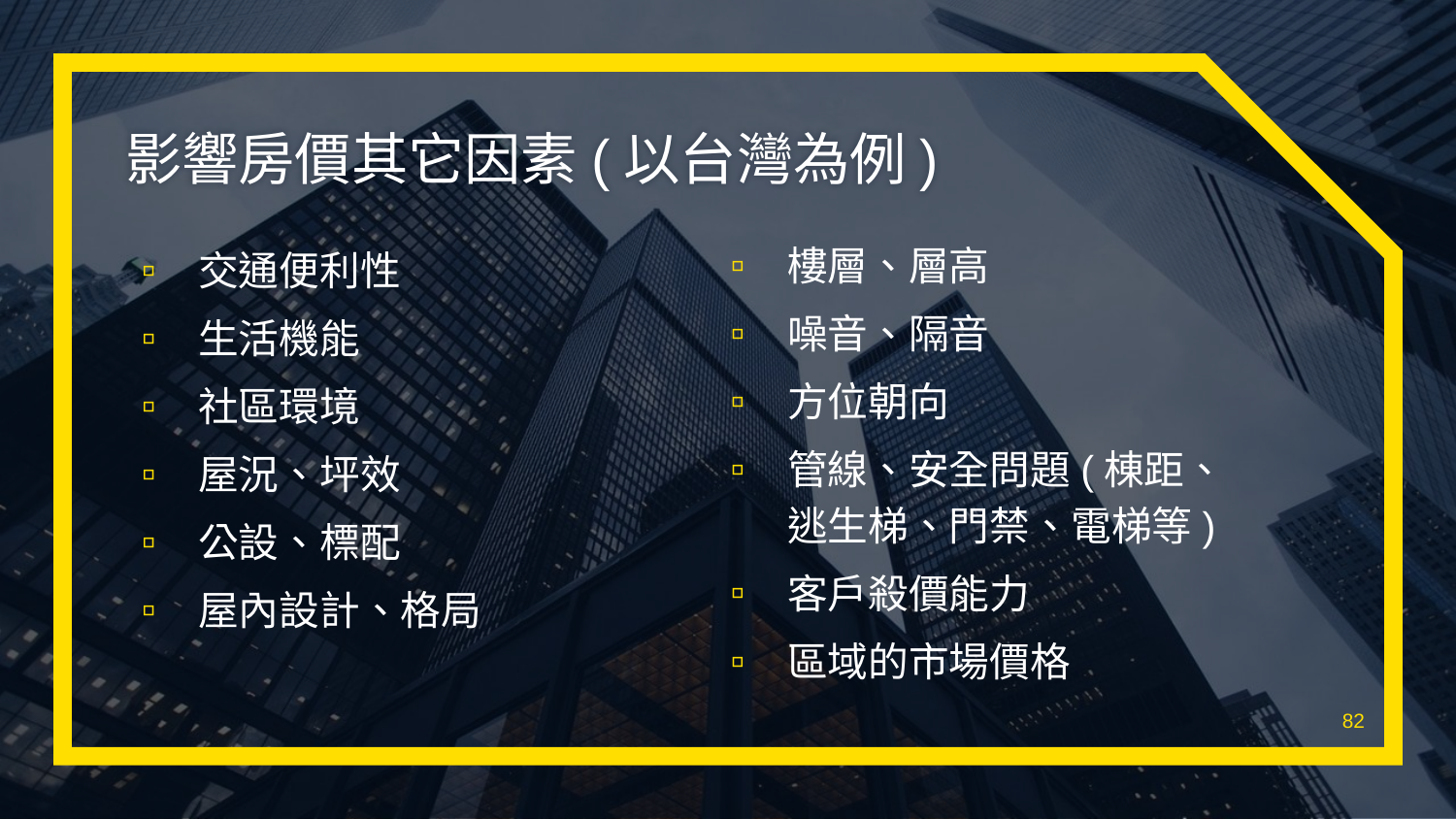

# 影響房價其它因素(以台灣為例)
樓層、層高
噪音、隔音
方位朝向
管線、安全問題(棟距、逃生梯、門禁、電梯等)
客戶殺價能力
區域的市場價格

交通便利性
生活機能
社區環境
屋況、坪效
公設、標配
屋內設計、格局

82